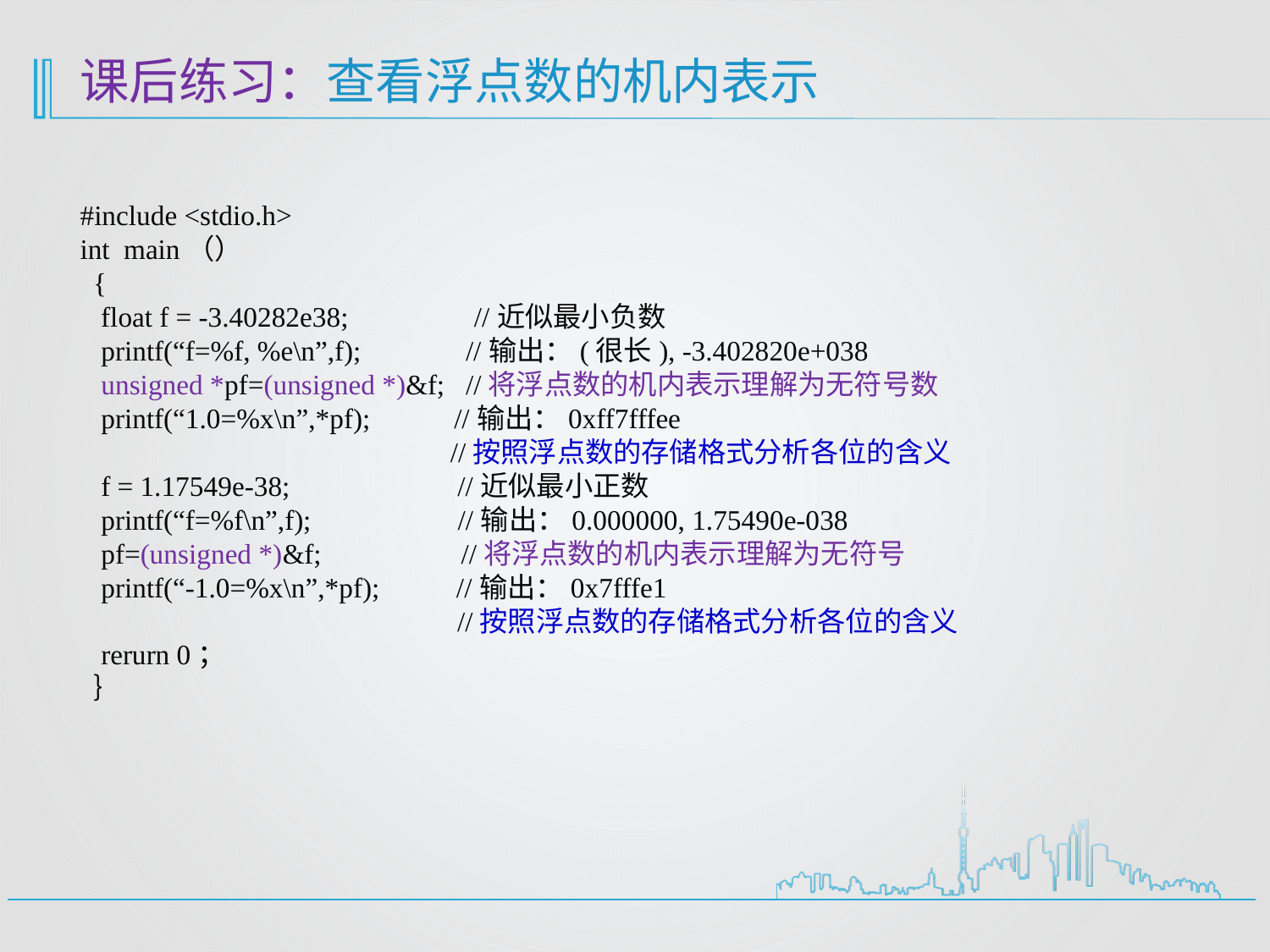

# 课后练习：查看浮点数的机内表示

#include <stdio.h>
int  main（）
 {
   float f = -3.40282e38;                  //近似最小负数
   printf(“f=%f, %e\n”,f);               //输出：(很长), -3.402820e+038
   unsigned *pf=(unsigned *)&f;   //将浮点数的机内表示理解为无符号数
   printf(“1.0=%x\n”,*pf);            //输出：0xff7fffee
                                                     //按照浮点数的存储格式分析各位的含义
   f = 1.17549e-38;                        //近似最小正数
   printf(“f=%f\n”,f);                     //输出：0.000000, 1.75490e-038
   pf=(unsigned *)&f;                    //将浮点数的机内表示理解为无符号
   printf(“-1.0=%x\n”,*pf);           //输出：0x7fffe1
                                                      //按照浮点数的存储格式分析各位的含义
   rerurn 0；
 ｝